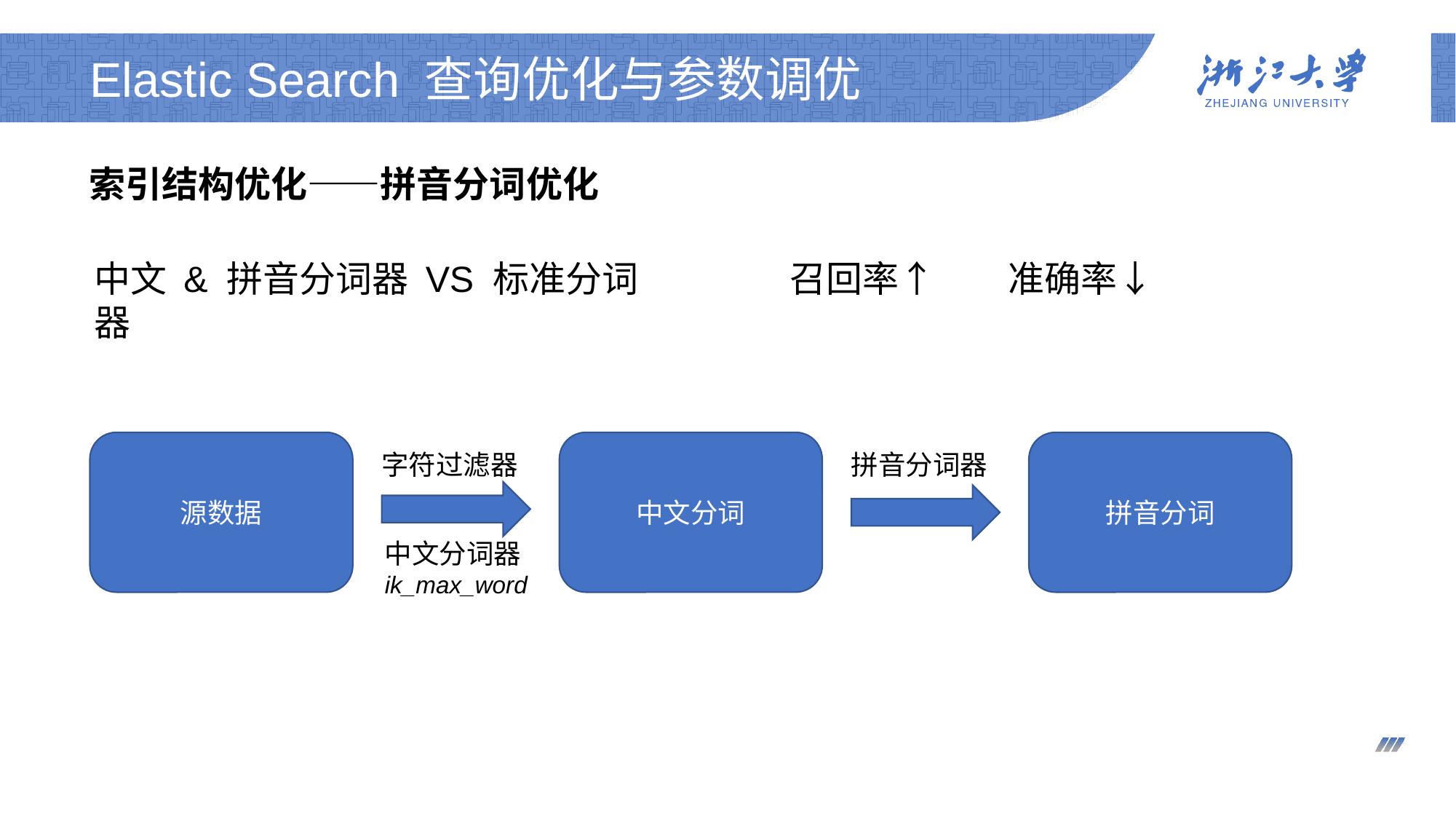

# Elastic Search 查询优化与参数调优
索引结构优化——拼音分词优化
召回率↑	准确率↓
中文 & 拼音分词器 VS 标准分词器
中文分词
拼音分词
源数据
字符过滤器
拼音分词器

中文分词器
ik_max_word